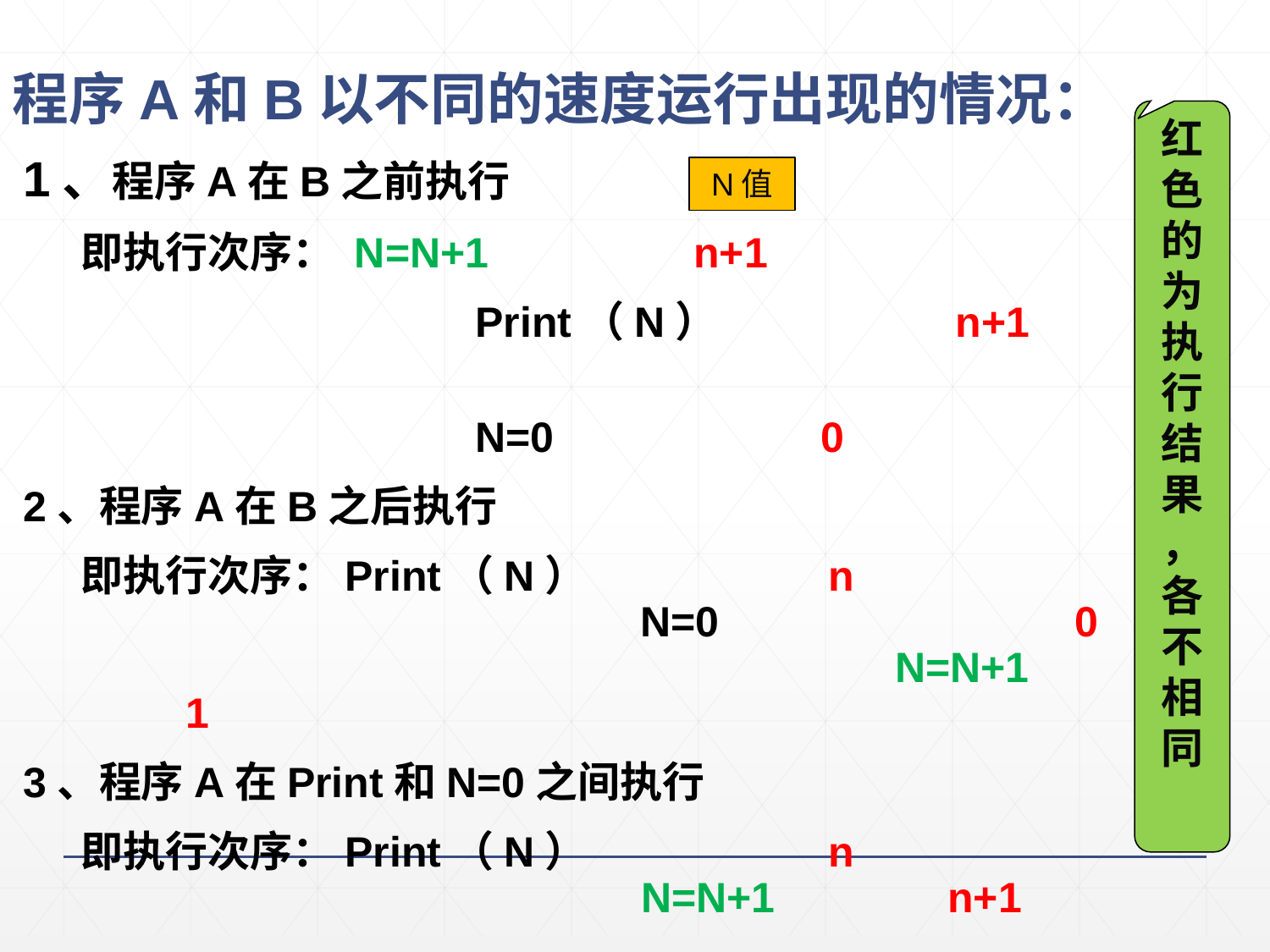

程序A和B以不同的速度运行出现的情况：
红色的为执行结果
，各不相同
1、程序A在B之前执行
     即执行次序： N=N+1		 n+1
				    Print（N）		 n+1
			   	    N=0			 0
2、程序A在B之后执行
     即执行次序：Print（N）		 n				 	                  N=0			 0				 	                  N=N+1		 1
3、程序A在Print和N=0之间执行
     即执行次序：Print（N）		 n				   	                  N=N+1		 n+1
				   N=0			 0
N值